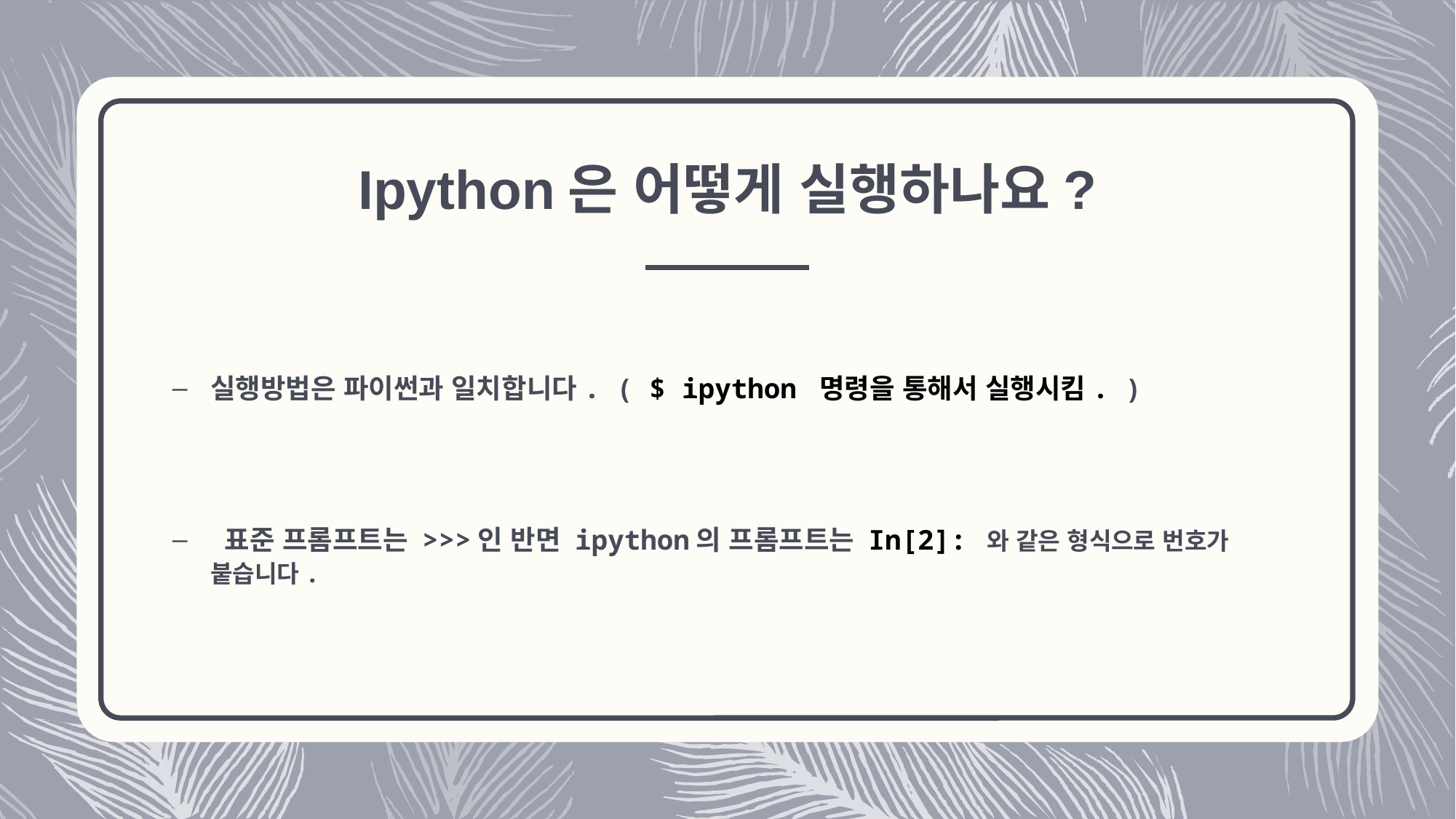

# Ipython은 어떻게 실행하나요?
실행방법은 파이썬과 일치합니다. ( $ ipython 명령을 통해서 실행시킴. )

 표준 프롬프트는 >>>인 반면 ipython의 프롬프트는 In[2]: 와 같은 형식으로 번호가 붙습니다.